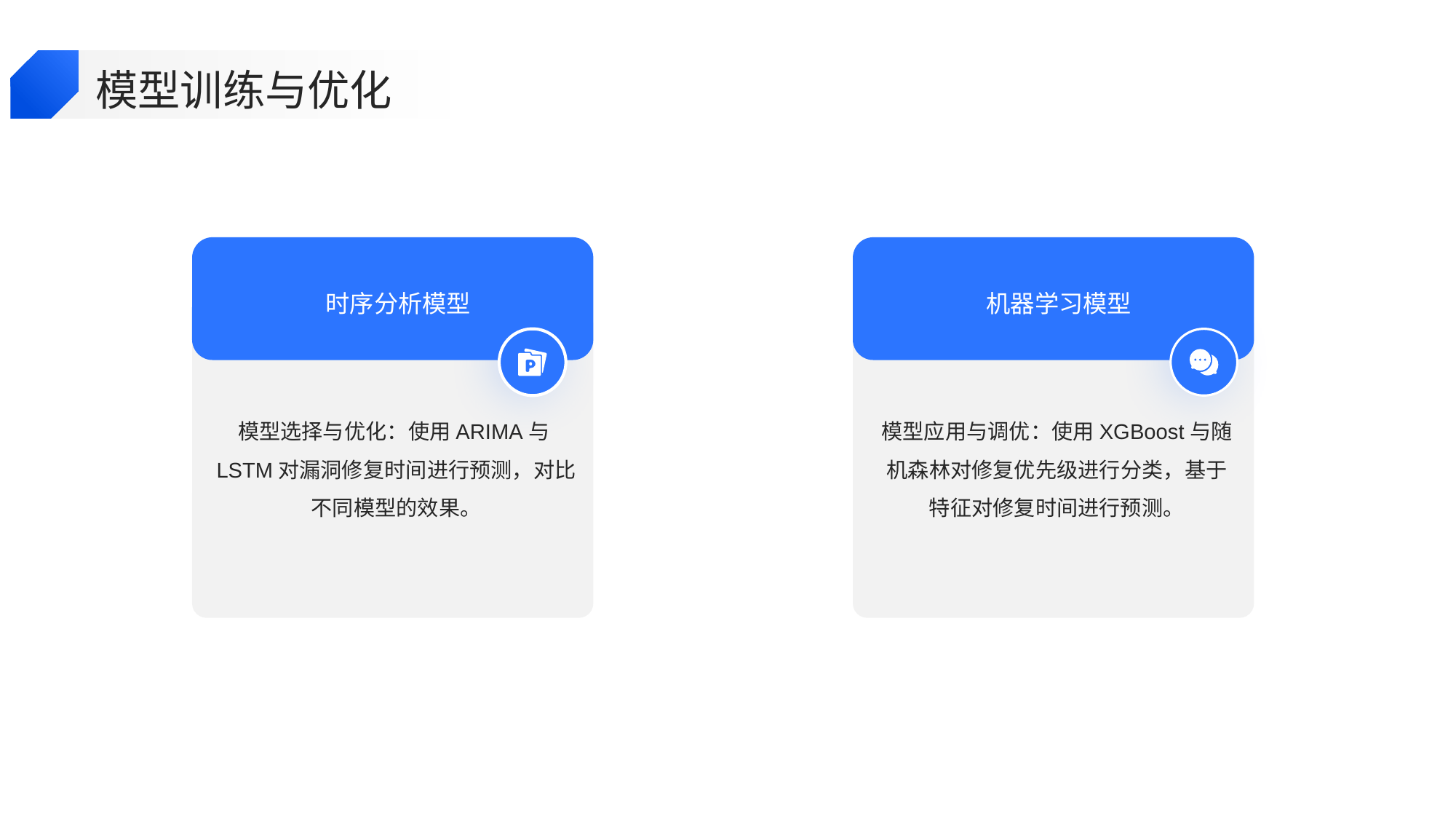

模型训练与优化

 时序分析模型
 机器学习模型

模型选择与优化：使用ARIMA与LSTM对漏洞修复时间进行预测，对比不同模型的效果。
模型应用与调优：使用XGBoost与随机森林对修复优先级进行分类，基于特征对修复时间进行预测。